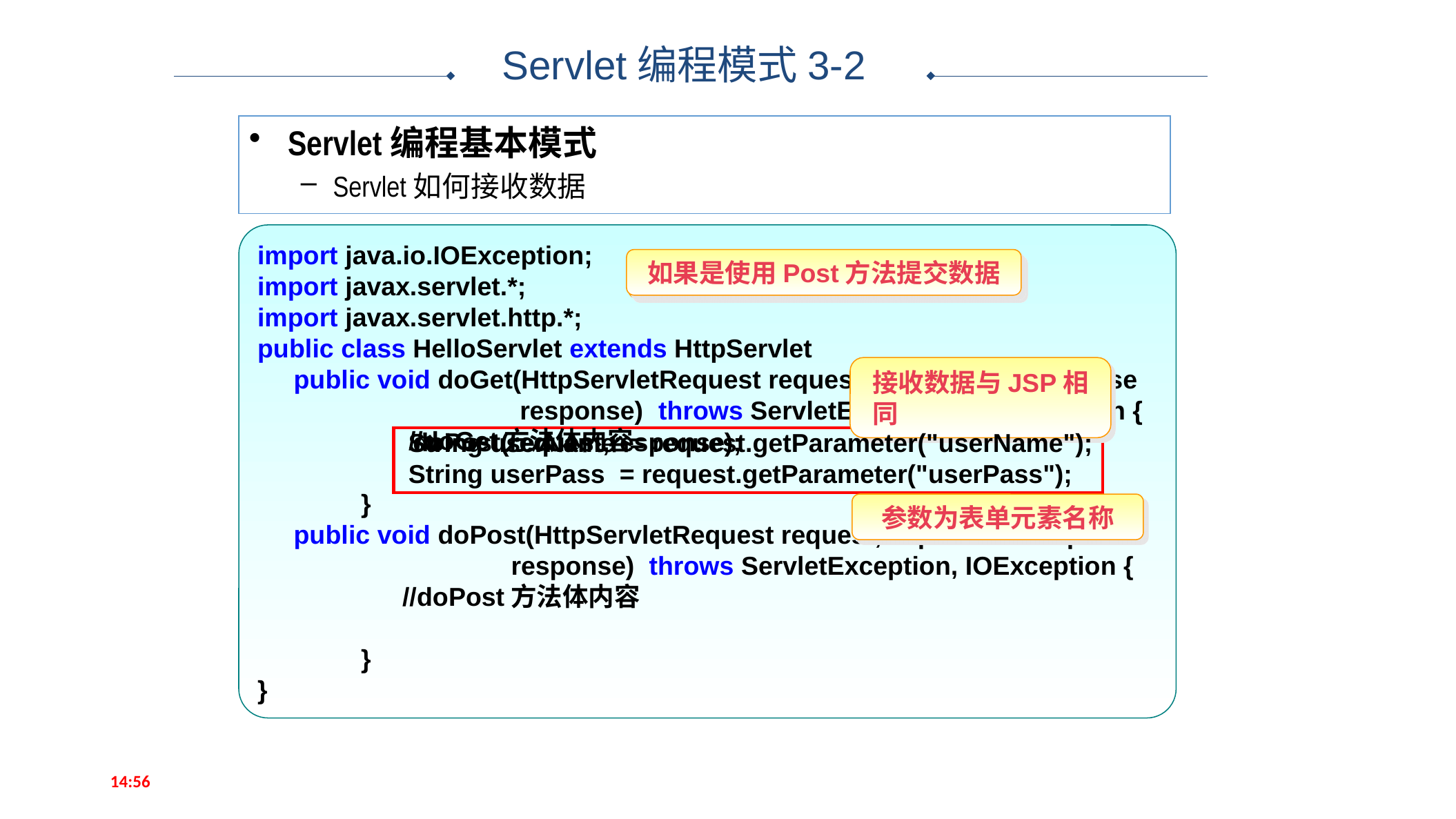

Servlet编程模式3-2
Servlet编程基本模式
Servlet如何接收数据
import java.io.IOException;
import javax.servlet.*;
import javax.servlet.http.*;
public class HelloServlet extends HttpServlet
     public void doGet(HttpServletRequest request, HttpServletResponse      	                      response)  throws ServletException, IOException {

	}
     public void doPost(HttpServletRequest request,HttpServletResponse
                                   response)  throws ServletException, IOException {
                    //doPost方法体内容

	}
}
如果是使用Post方法提交数据
如果是使用Get方法提交数据
接收数据与JSP相同
//doGet方法体内容
doPost(request,response);
String userName  = request.getParameter("userName");
String userPass  = request.getParameter("userPass");

参数为表单元素名称
14:56